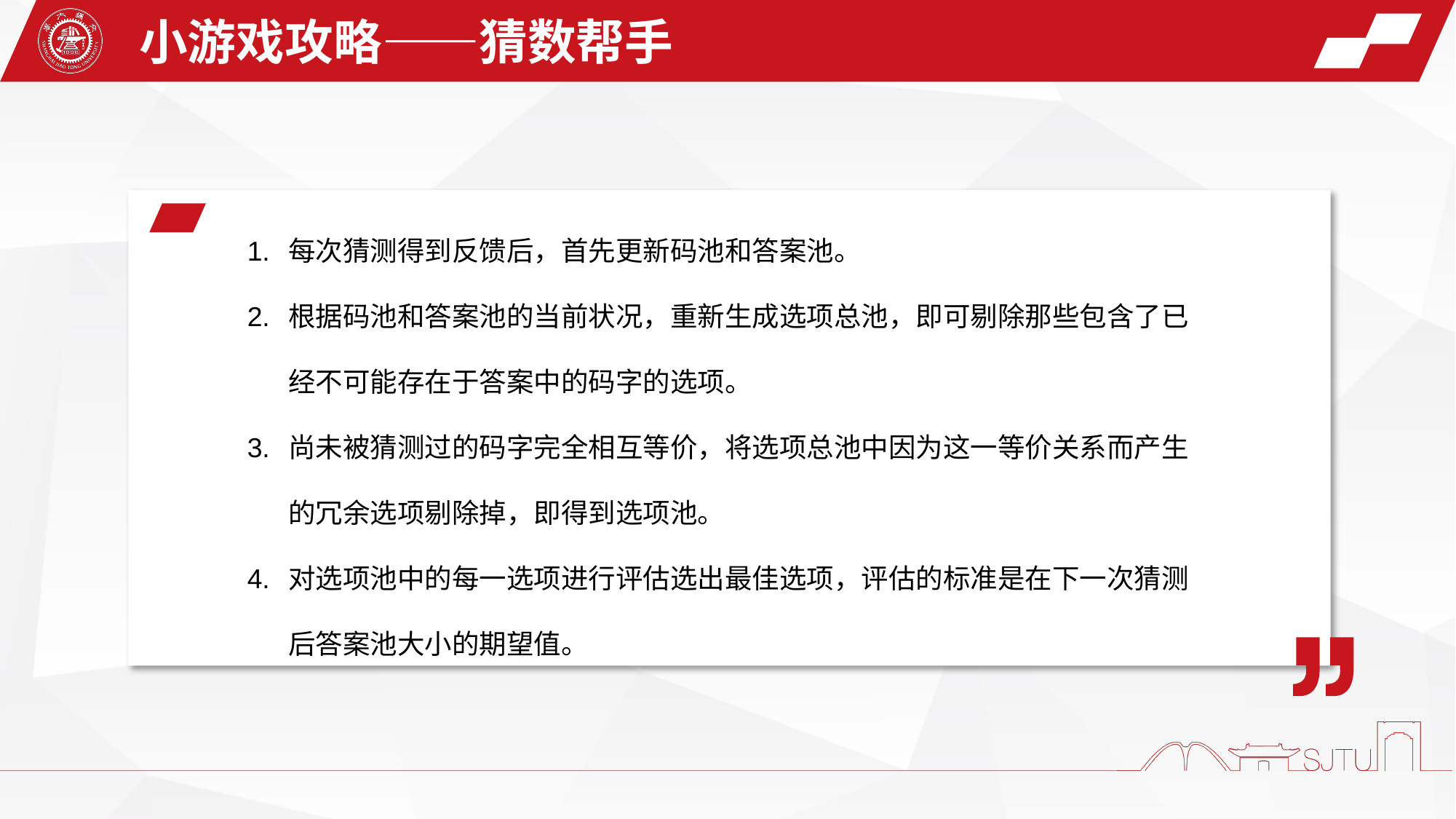

小游戏攻略——猜数帮手

每次猜测得到反馈后，首先更新码池和答案池。
根据码池和答案池的当前状况，重新生成选项总池，即可剔除那些包含了已经不可能存在于答案中的码字的选项。
尚未被猜测过的码字完全相互等价，将选项总池中因为这一等价关系而产生的冗余选项剔除掉，即得到选项池。
对选项池中的每一选项进行评估选出最佳选项，评估的标准是在下一次猜测后答案池大小的期望值。